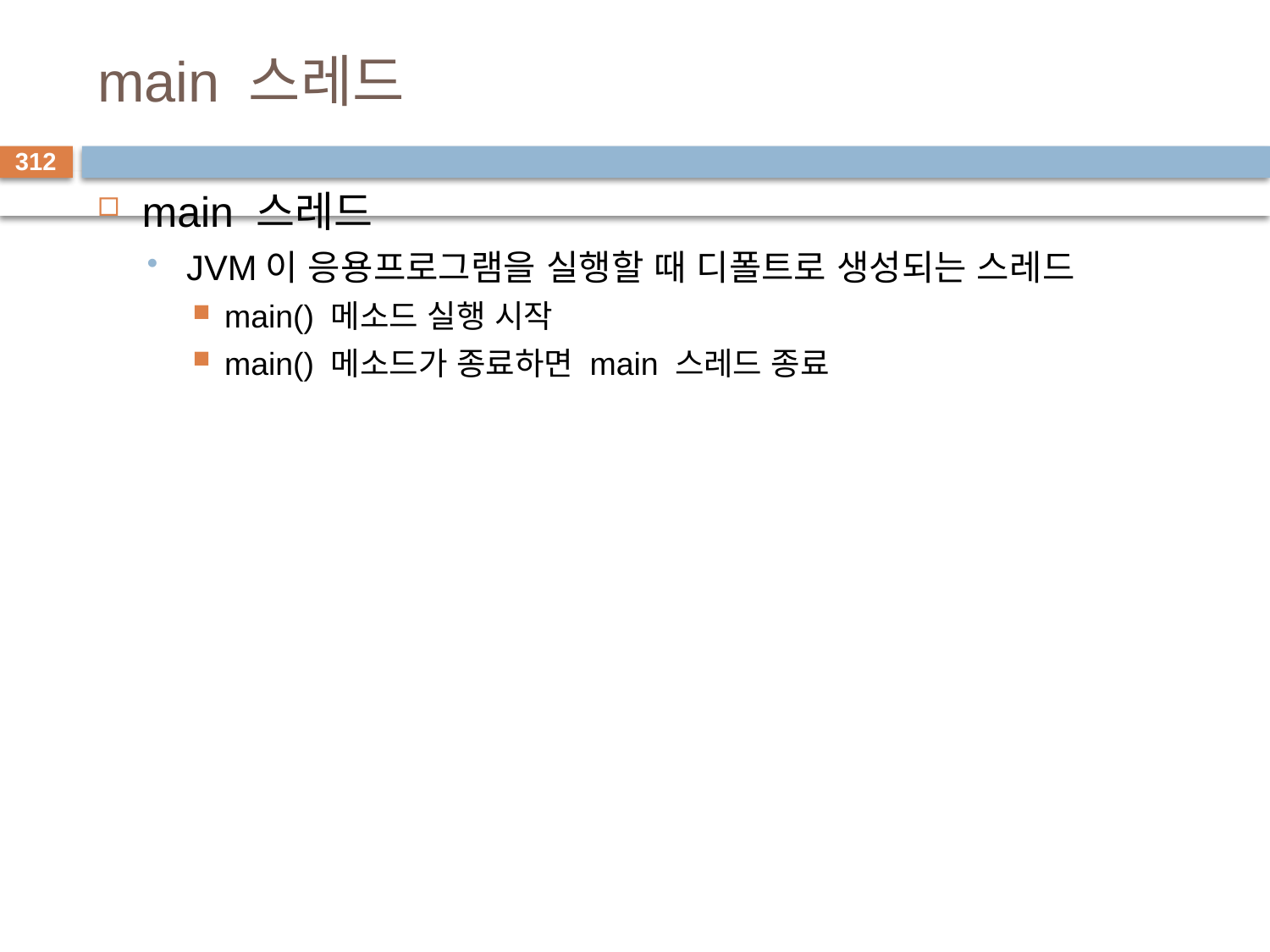

# main 스레드
312
main 스레드
JVM이 응용프로그램을 실행할 때 디폴트로 생성되는 스레드
main() 메소드 실행 시작
main() 메소드가 종료하면 main 스레드 종료